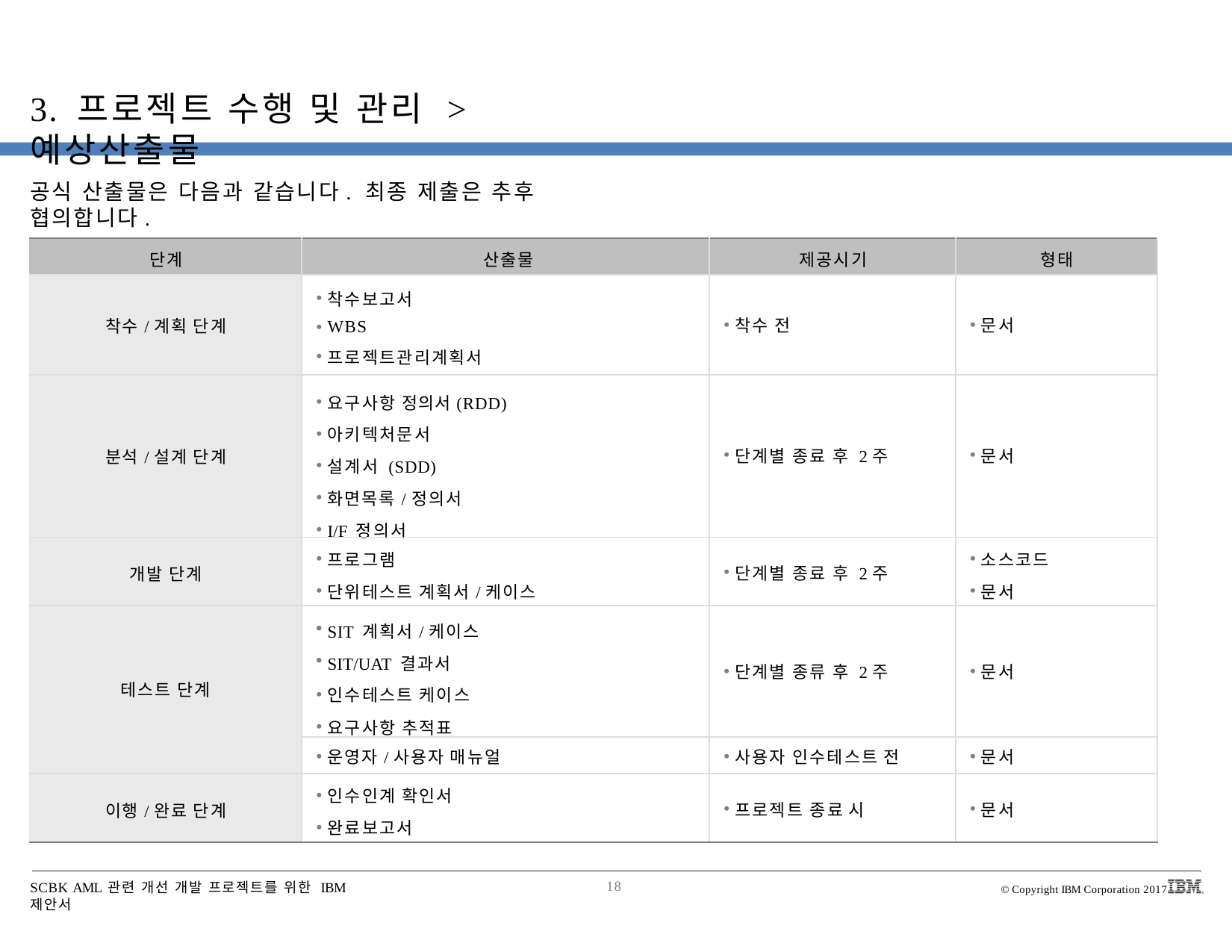

# 3. 프로젝트 수행 및 관리 > 예상산출물

공식 산출물은 다음과 같습니다. 최종 제출은 추후 협의합니다.
| 단계 | 산출물 | 제공시기 | 형태 |
| --- | --- | --- | --- |
| 착수/계획 단계 | 착수보고서 WBS 프로젝트관리계획서 | 착수 전 | 문서 |
| 분석/설계 단계 | 요구사항 정의서(RDD) 아키텍처문서 설계서 (SDD) 화면목록/정의서 I/F 정의서 | 단계별 종료 후 2주 | 문서 |
| 개발 단계 | 프로그램 단위테스트 계획서/케이스 | 단계별 종료 후 2주 | 소스코드 문서 |
| 테스트 단계 | SIT 계획서/케이스 SIT/UAT 결과서 인수테스트 케이스 요구사항 추적표 | 단계별 종류 후 2주 | 문서 |
|  | 운영자/사용자 매뉴얼 | 사용자 인수테스트 전 | 문서 |
| 이행/완료 단계 | 인수인계 확인서 완료보고서 | 프로젝트 종료 시 | 문서 |

SCBK AML 관련 개선 개발 프로젝트를 위한 IBM 제안서
18

© Copyright IBM Corporation 2017